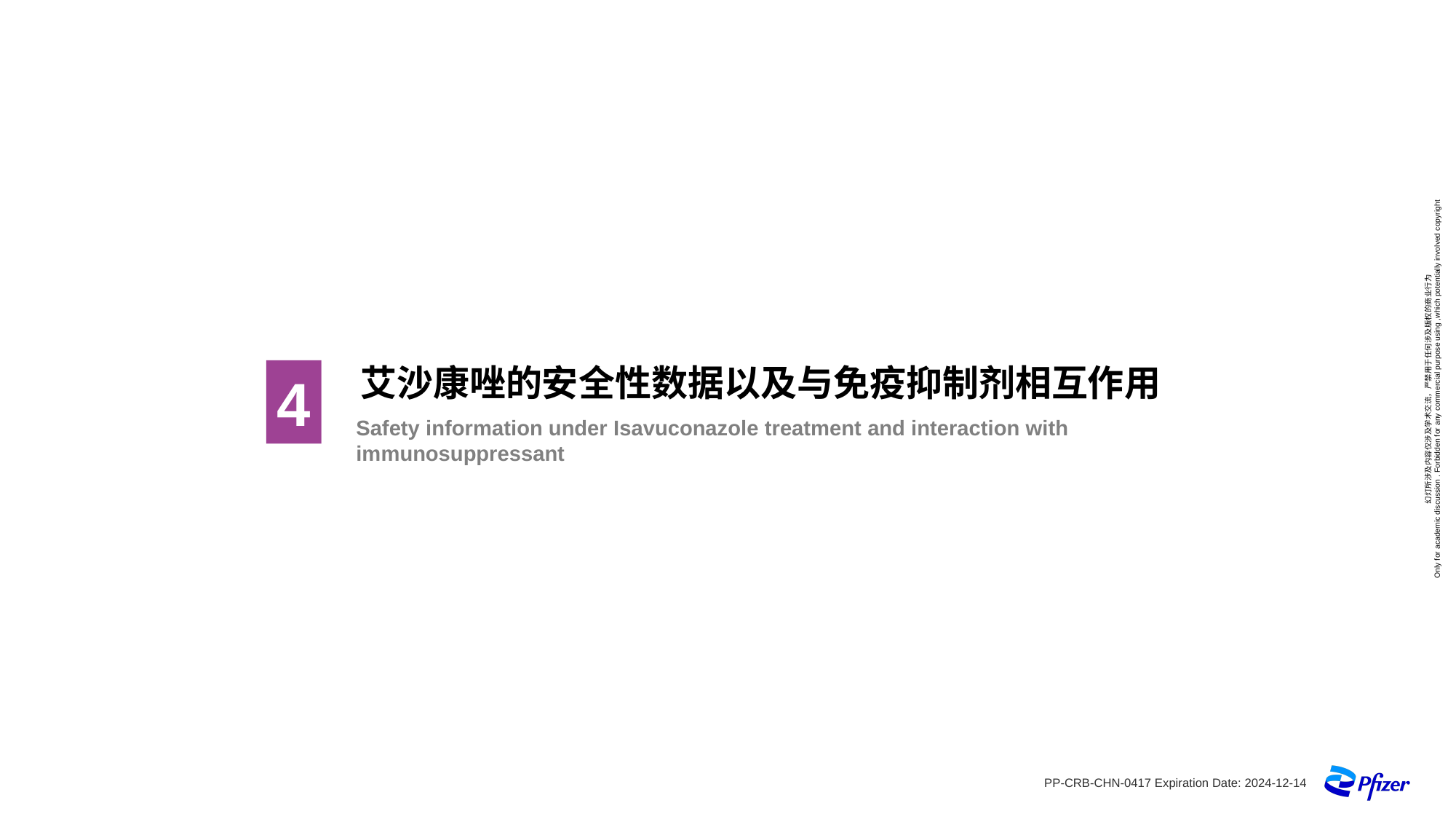

艾沙康唑的安全性数据以及与免疫抑制剂相互作用
4
Safety information under Isavuconazole treatment and interaction with immunosuppressant